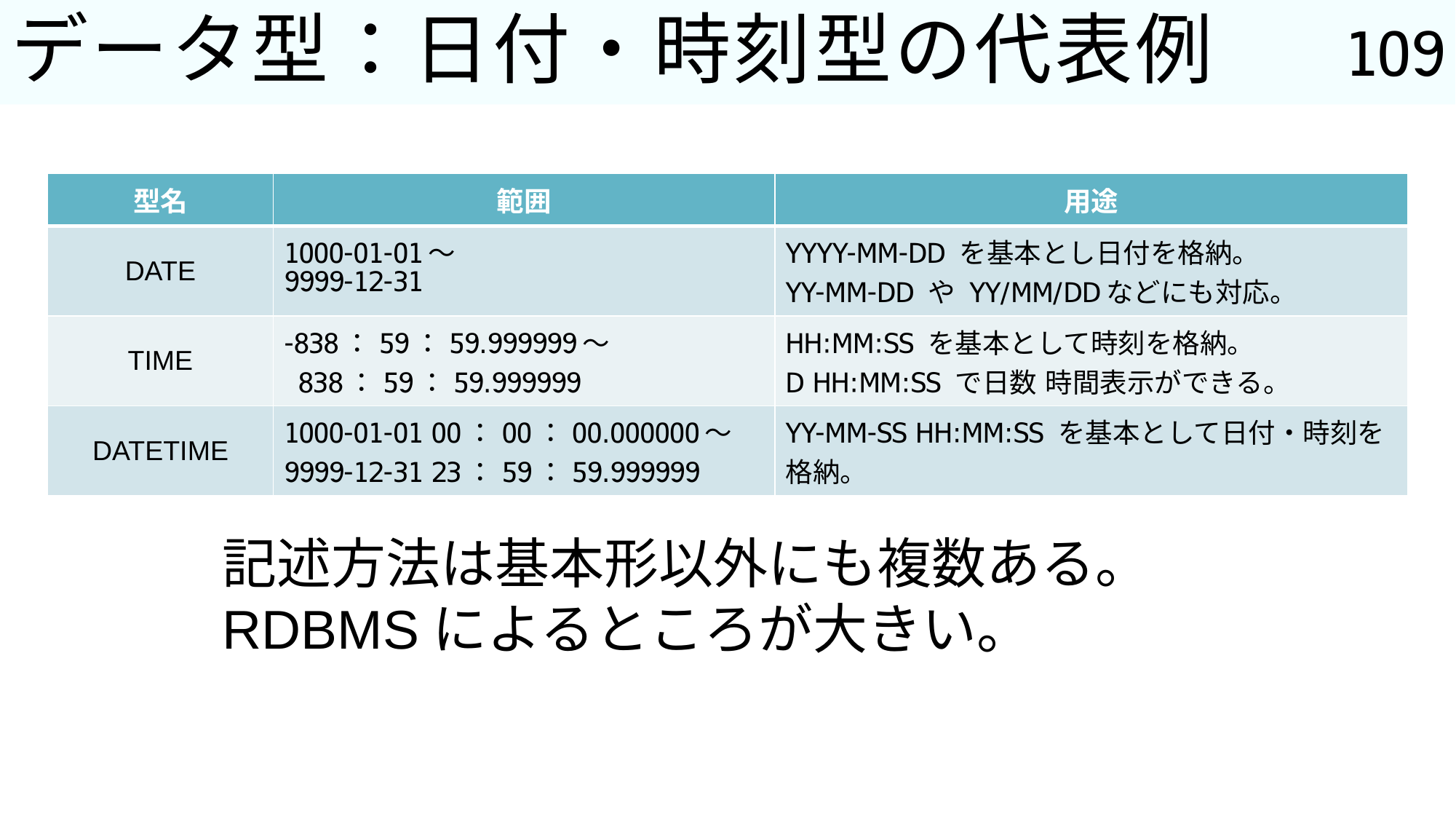

109
# データ型：日付・時刻型の代表例
| 型名 | 範囲 | 用途 |
| --- | --- | --- |
| DATE | 1000-01-01～ 9999-12-31 | YYYY-MM-DD を基本とし日付を格納。 YY-MM-DD や YY/MM/DDなどにも対応。 |
| TIME | -838：59：59.999999～ 838：59：59.999999 | HH:MM:SS を基本として時刻を格納。 D HH:MM:SS で日数 時間表示ができる。 |
| DATETIME | 1000-01-01 00：00：00.000000～ 9999-12-31 23：59：59.999999 | YY-MM-SS HH:MM:SS を基本として日付・時刻を格納。 |
記述方法は基本形以外にも複数ある。
RDBMSによるところが大きい。